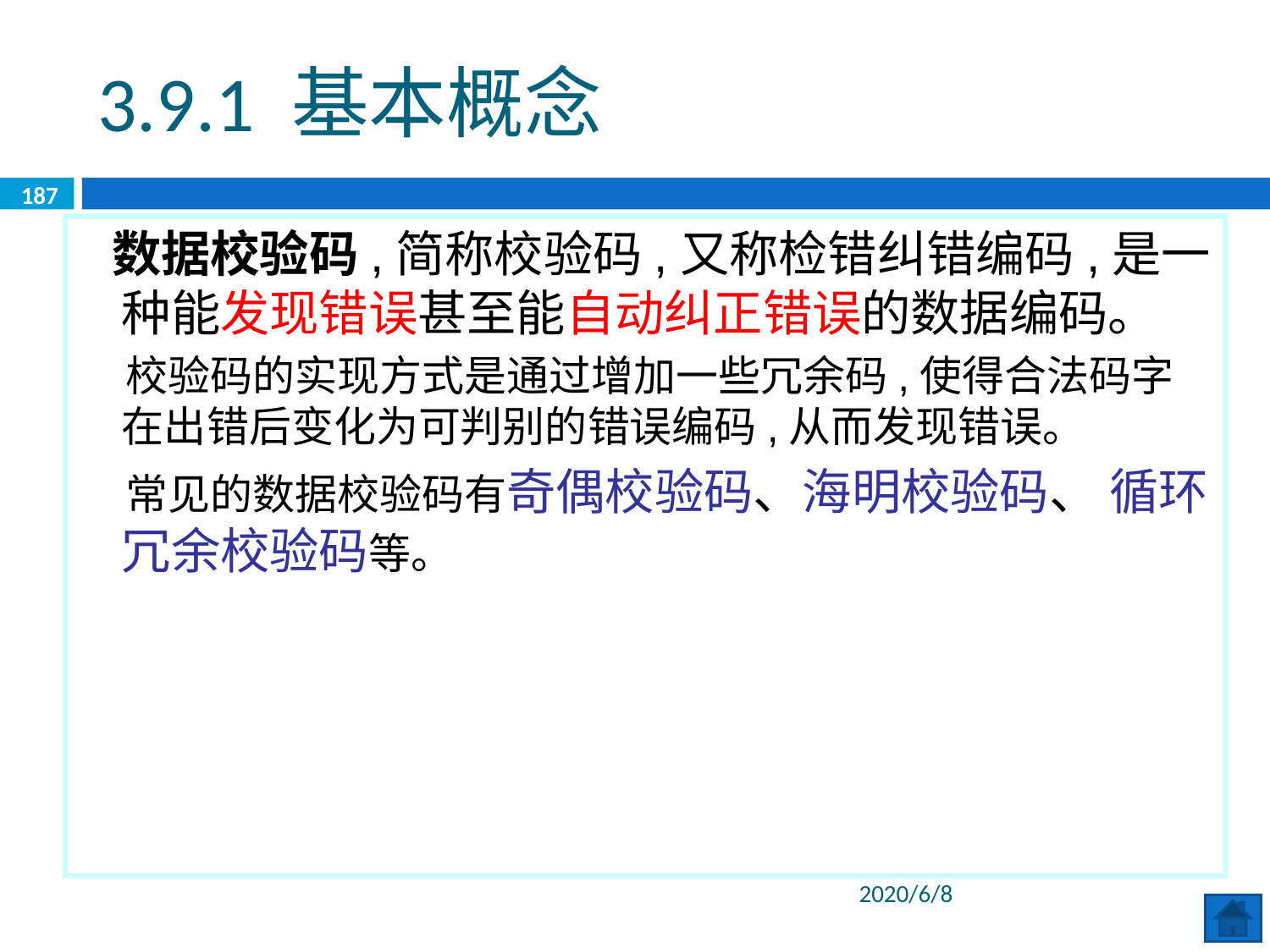

3.9.1 基本概念
187
  数据校验码,简称校验码,又称检错纠错编码,是一种能发现错误甚至能自动纠正错误的数据编码。
    校验码的实现方式是通过增加一些冗余码,使得合法码字在出错后变化为可判别的错误编码,从而发现错误。
    常见的数据校验码有奇偶校验码、海明校验码、 循环冗余校验码等。

2020/6/8